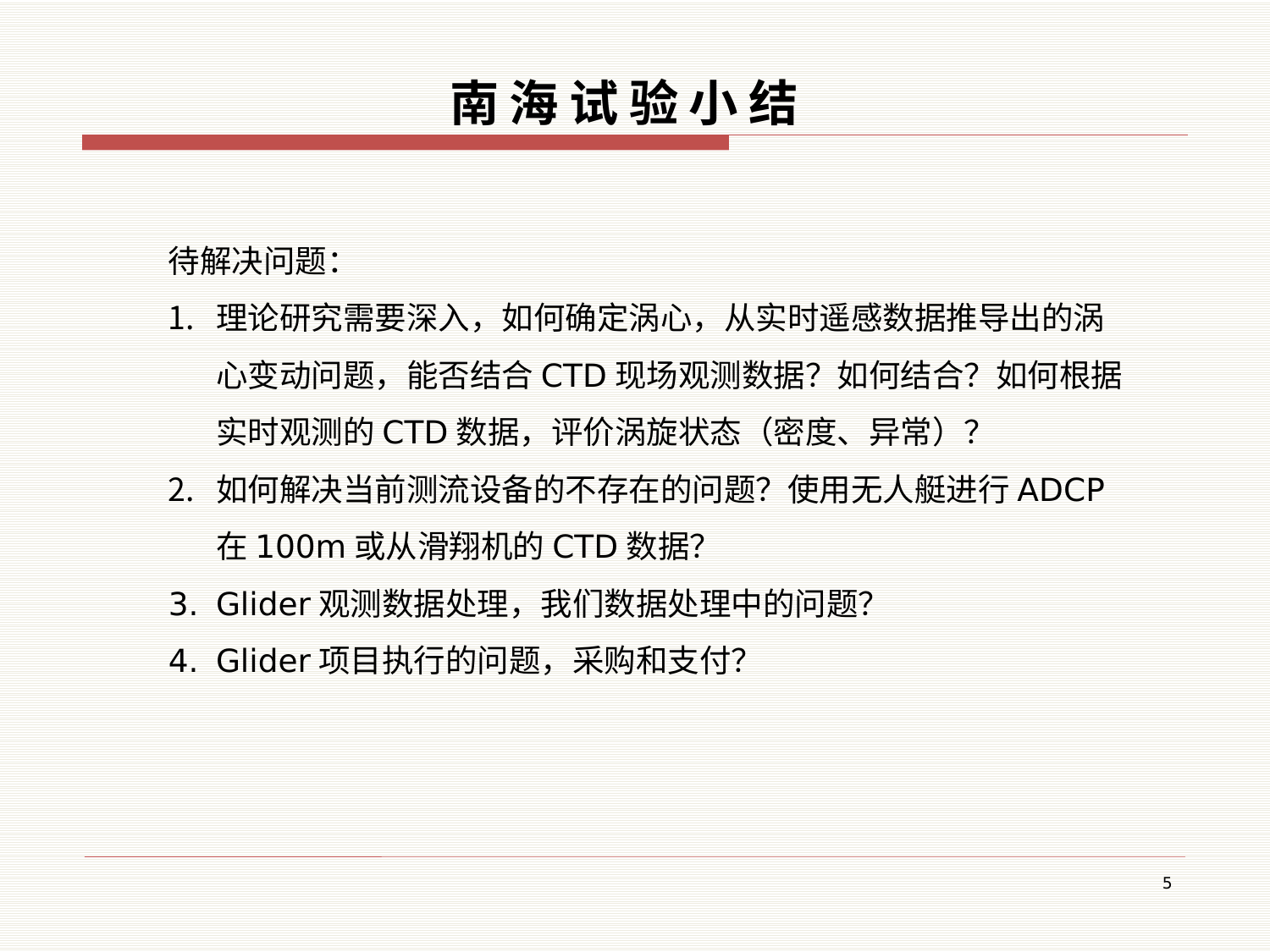

# 南海试验小结
待解决问题：
理论研究需要深入，如何确定涡心，从实时遥感数据推导出的涡心变动问题，能否结合CTD现场观测数据？如何结合？如何根据实时观测的CTD数据，评价涡旋状态（密度、异常）？
如何解决当前测流设备的不存在的问题？使用无人艇进行ADCP在100m或从滑翔机的CTD数据？
Glider观测数据处理，我们数据处理中的问题？
Glider项目执行的问题，采购和支付？

5